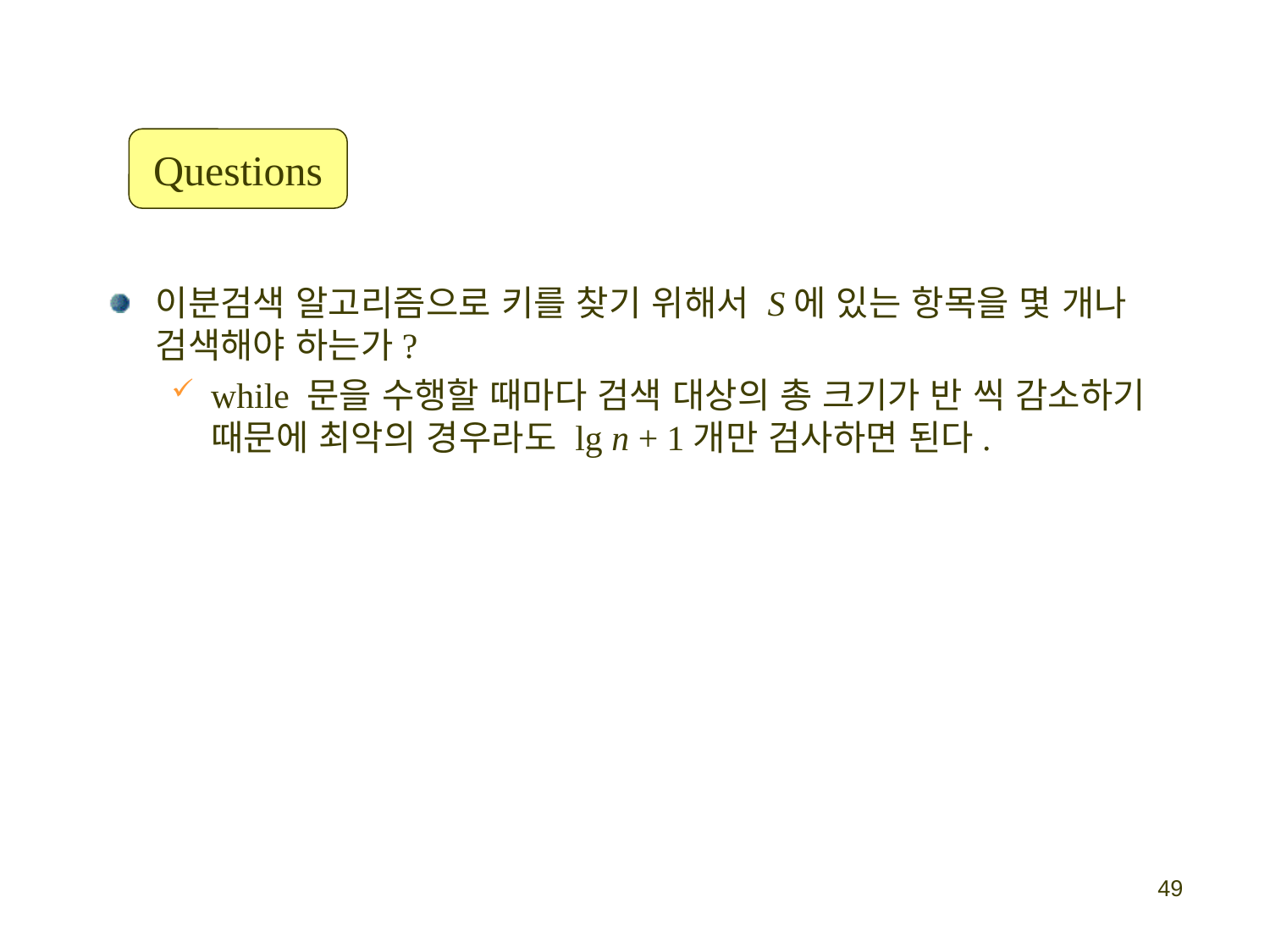

Questions
이분검색 알고리즘으로 키를 찾기 위해서 S에 있는 항목을 몇 개나 검색해야 하는가?
while 문을 수행할 때마다 검색 대상의 총 크기가 반 씩 감소하기 때문에 최악의 경우라도 lg n + 1개만 검사하면 된다.
49